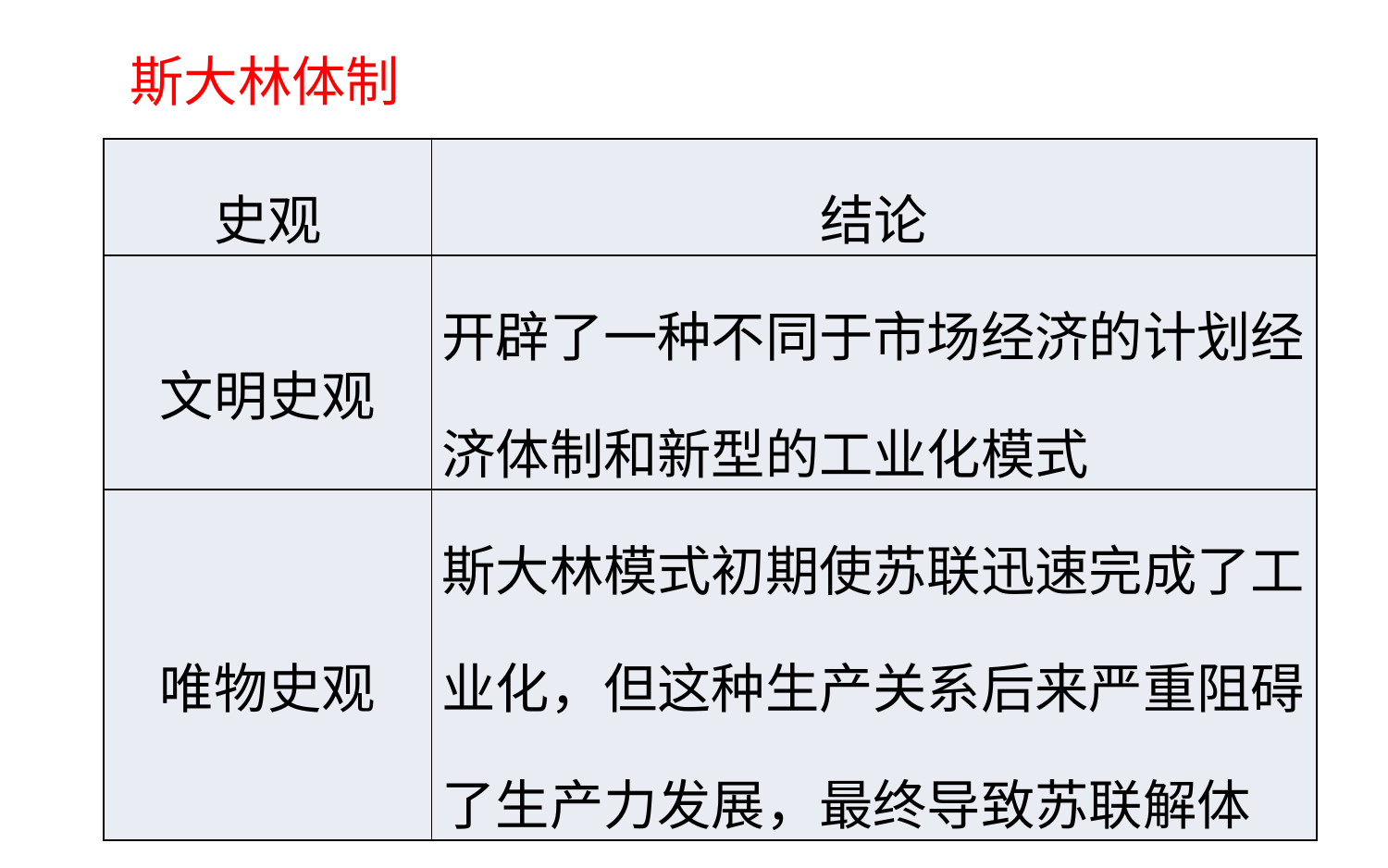

斯大林体制
| 史观 | 结论 |
| --- | --- |
| 文明史观 | 开辟了一种不同于市场经济的计划经济体制和新型的工业化模式 |
| 唯物史观 | 斯大林模式初期使苏联迅速完成了工业化，但这种生产关系后来严重阻碍了生产力发展，最终导致苏联解体 |